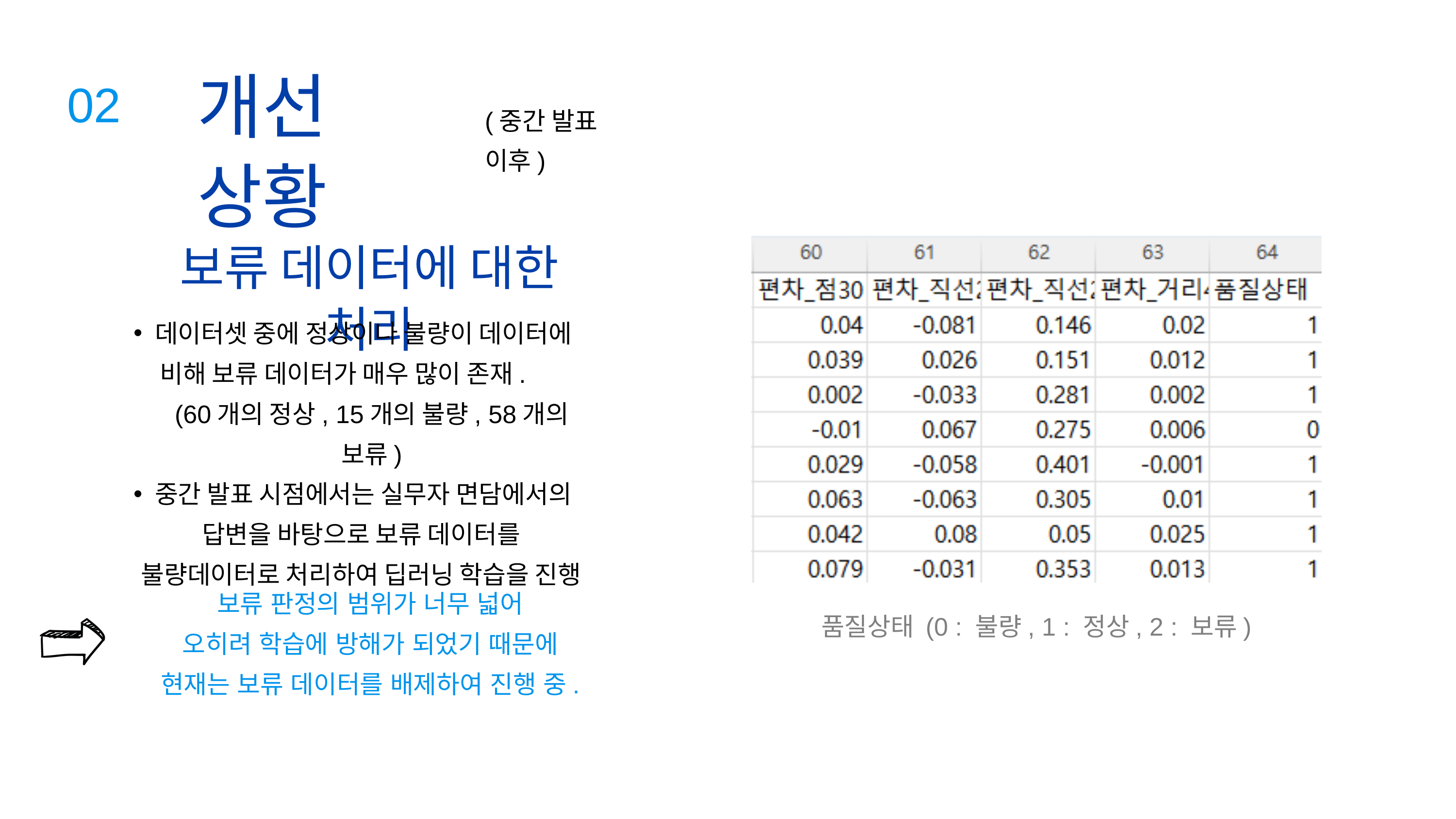

개선 상황
02
(중간 발표 이후)
보류 데이터에 대한 처리

데이터셋 중에 정상이나 불량이 데이터에     비해 보류 데이터가 매우 많이 존재.          (60개의 정상, 15개의 불량, 58개의 보류)
중간 발표 시점에서는 실무자 면담에서의
답변을 바탕으로 보류 데이터를 불량데이터로 처리하여 딥러닝 학습을 진행

보류 판정의 범위가 너무 넓어
오히려 학습에 방해가 되었기 때문에
현재는 보류 데이터를 배제하여 진행 중.
품질상태 (0 : 불량, 1 : 정상, 2 : 보류)